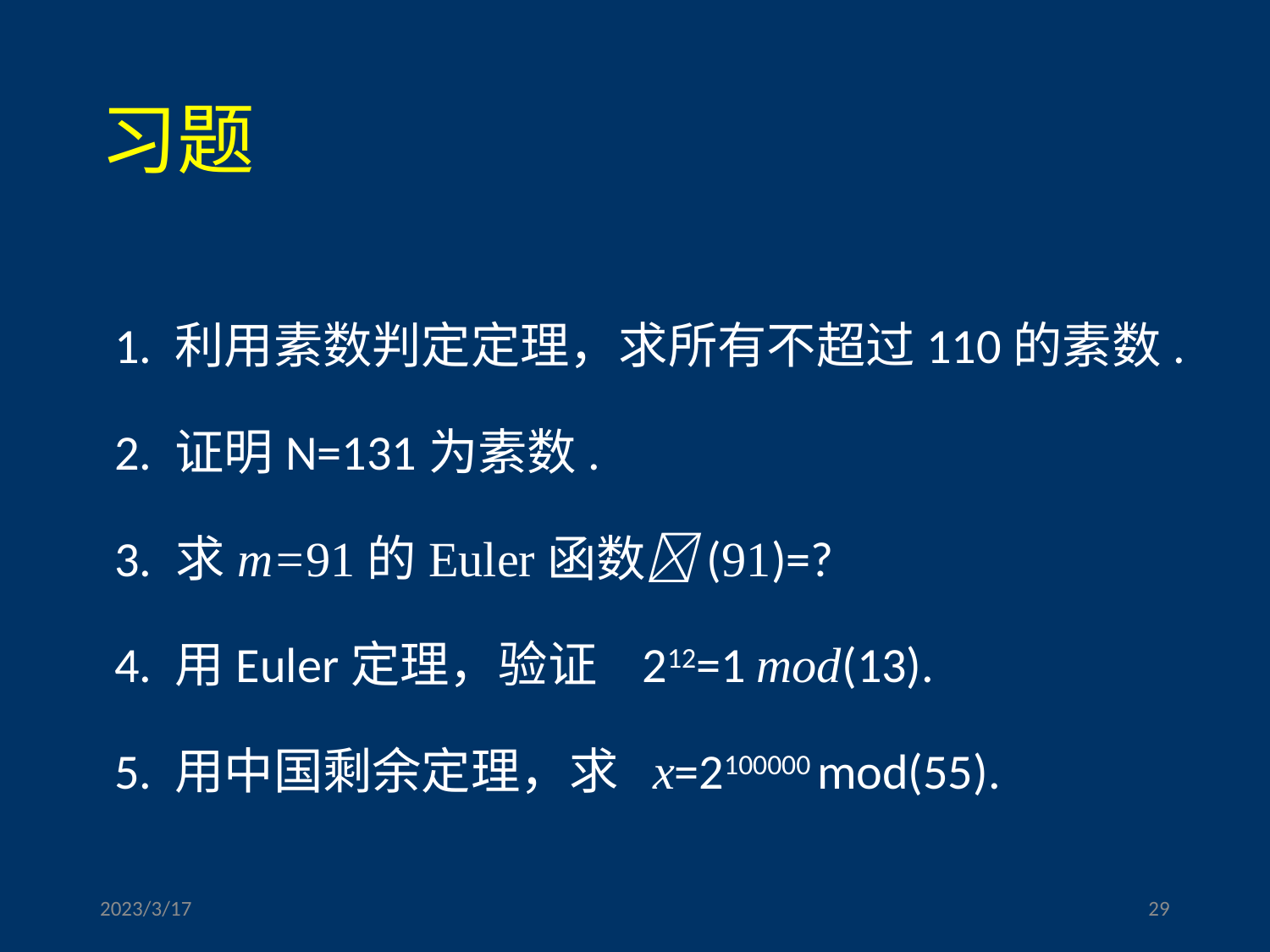

# 习题
1. 利用素数判定定理，求所有不超过110的素数.
2. 证明N=131为素数.
3. 求m=91的Euler函数ϕ(91)=?
4. 用Euler定理，验证   212=1 mod(13).
5. 用中国剩余定理，求  x=2100000 mod(55).
2023/3/17
29